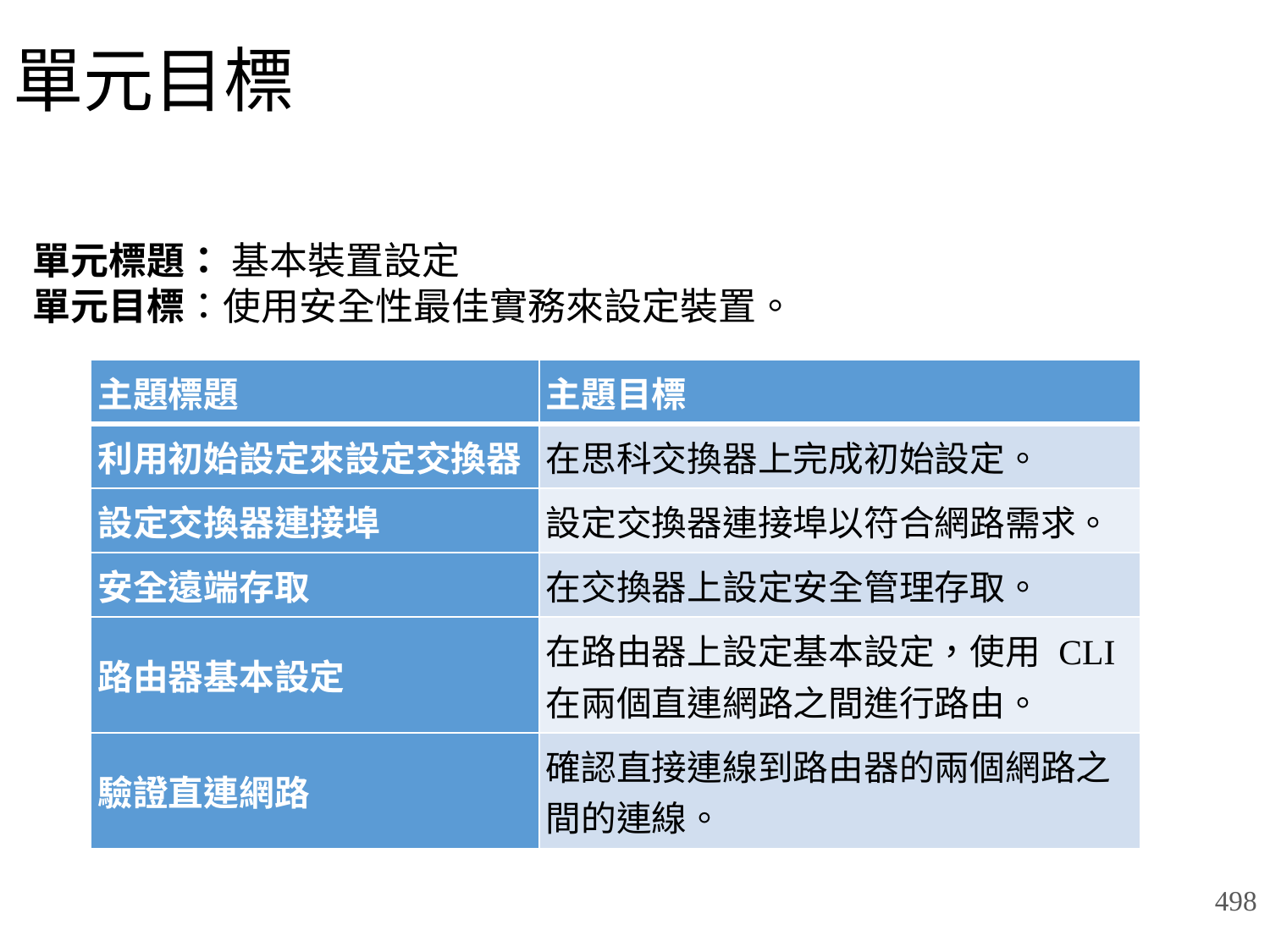

# 單元目標
單元標題： 基本裝置設定
單元目標：使用安全性最佳實務來設定裝置。
| 主題標題 | 主題目標 |
| --- | --- |
| 利用初始設定來設定交換器 | 在思科交換器上完成初始設定。 |
| 設定交換器連接埠 | 設定交換器連接埠以符合網路需求。 |
| 安全遠端存取 | 在交換器上設定安全管理存取。 |
| 路由器基本設定 | 在路由器上設定基本設定，使用 CLI 在兩個直連網路之間進行路由。 |
| 驗證直連網路 | 確認直接連線到路由器的兩個網路之間的連線。 |
498